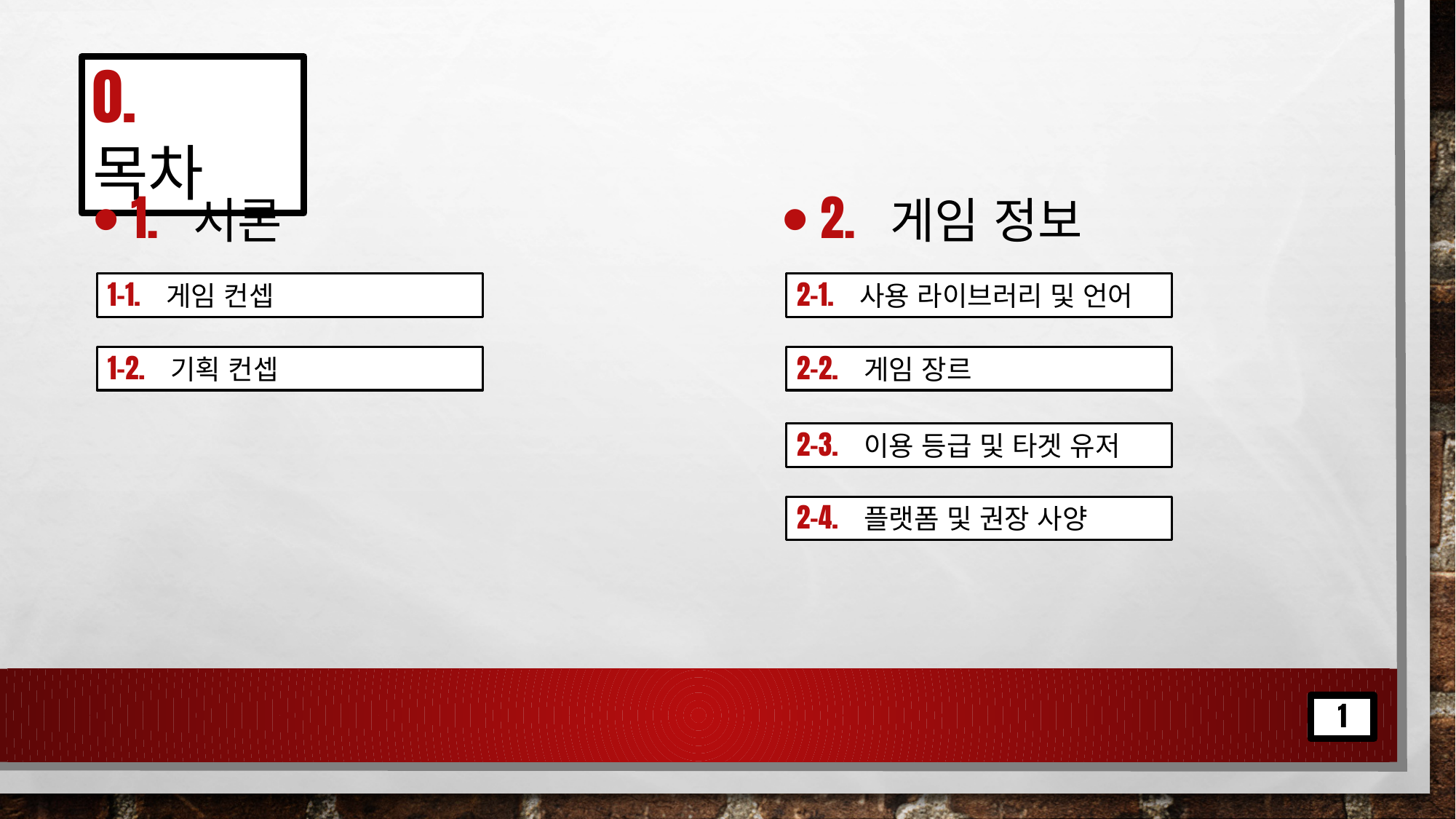

0.   목차
 1.  서론
 2.  게임 정보
1-1.   게임 컨셉
2-1.   사용 라이브러리 및 언어
1-2.   기획 컨셉
2-2.   게임 장르
2-3.   이용 등급 및 타겟 유저
2-4.   플랫폼 및 권장 사양
1